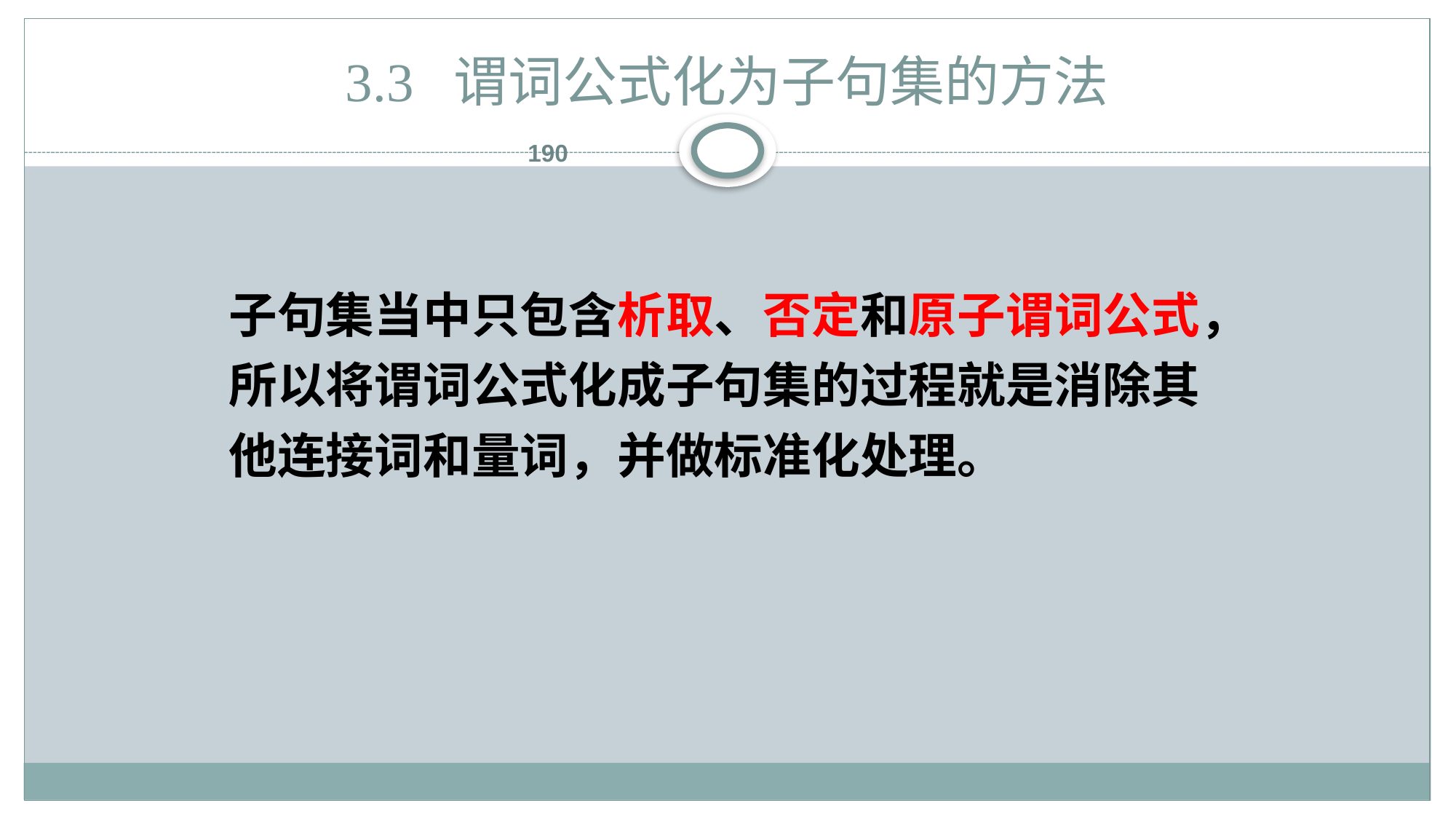

# 3.3  谓词公式化为子句集的方法
190

子句集当中只包含析取、否定和原子谓词公式，所以将谓词公式化成子句集的过程就是消除其他连接词和量词，并做标准化处理。